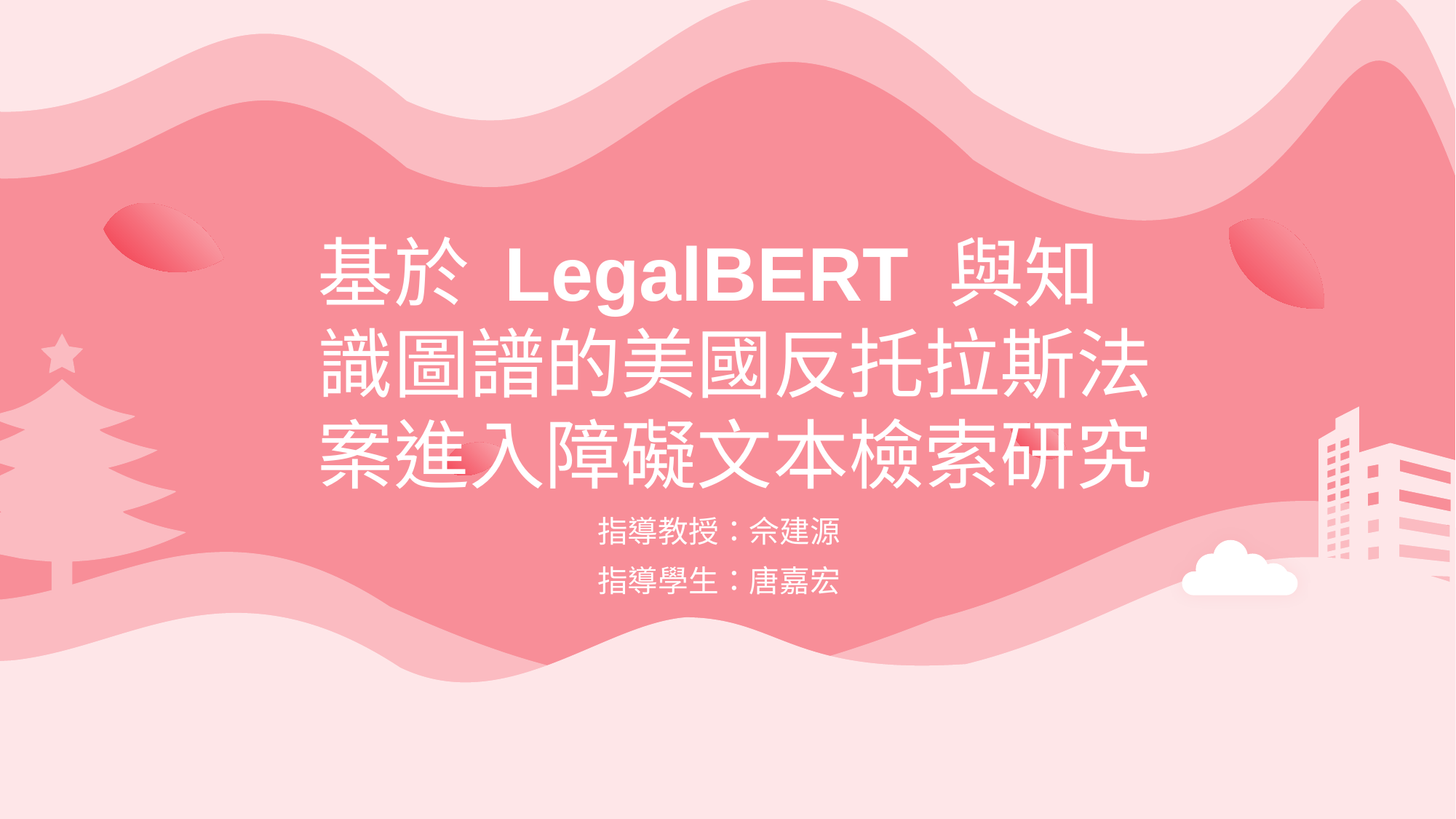

基於 LegalBERT 與知識圖譜的美國反托拉斯法案進入障礙文本檢索研究
指導教授：佘建源
指導學生：唐嘉宏